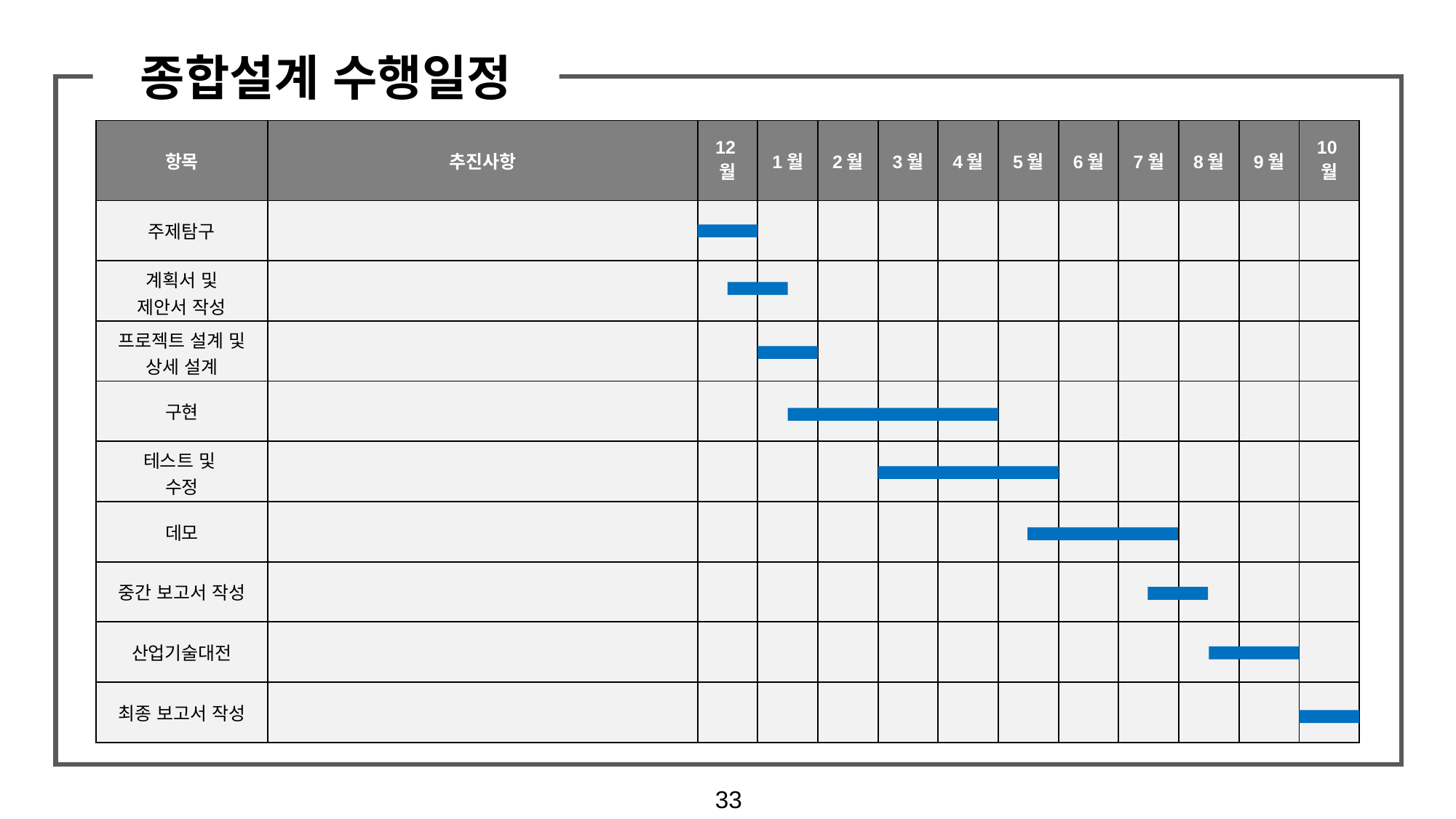

종합설계 수행일정

| 항목 | 추진사항 | 12월 | 1월 | 2월 | 3월 | 4월 | 5월 | 6월 | 7월 | 8월 | 9월 | 10월 |
| --- | --- | --- | --- | --- | --- | --- | --- | --- | --- | --- | --- | --- |
| 주제탐구 |  |  |  |  |  |  |  |  |  |  |  |  |
| 계획서 및 제안서 작성 |  |  |  |  |  |  |  |  |  |  |  |  |
| 프로젝트 설계 및 상세 설계 |  |  |  |  |  |  |  |  |  |  |  |  |
| 구현 |  |  |  |  |  |  |  |  |  |  |  |  |
| 테스트 및 수정 |  |  |  |  |  |  |  |  |  |  |  |  |
| 데모 |  |  |  |  |  |  |  |  |  |  |  |  |
| 중간 보고서 작성 |  |  |  |  |  |  |  |  |  |  |  |  |
| 산업기술대전 |  |  |  |  |  |  |  |  |  |  |  |  |
| 최종 보고서 작성 |  |  |  |  |  |  |  |  |  |  |  |  |

33